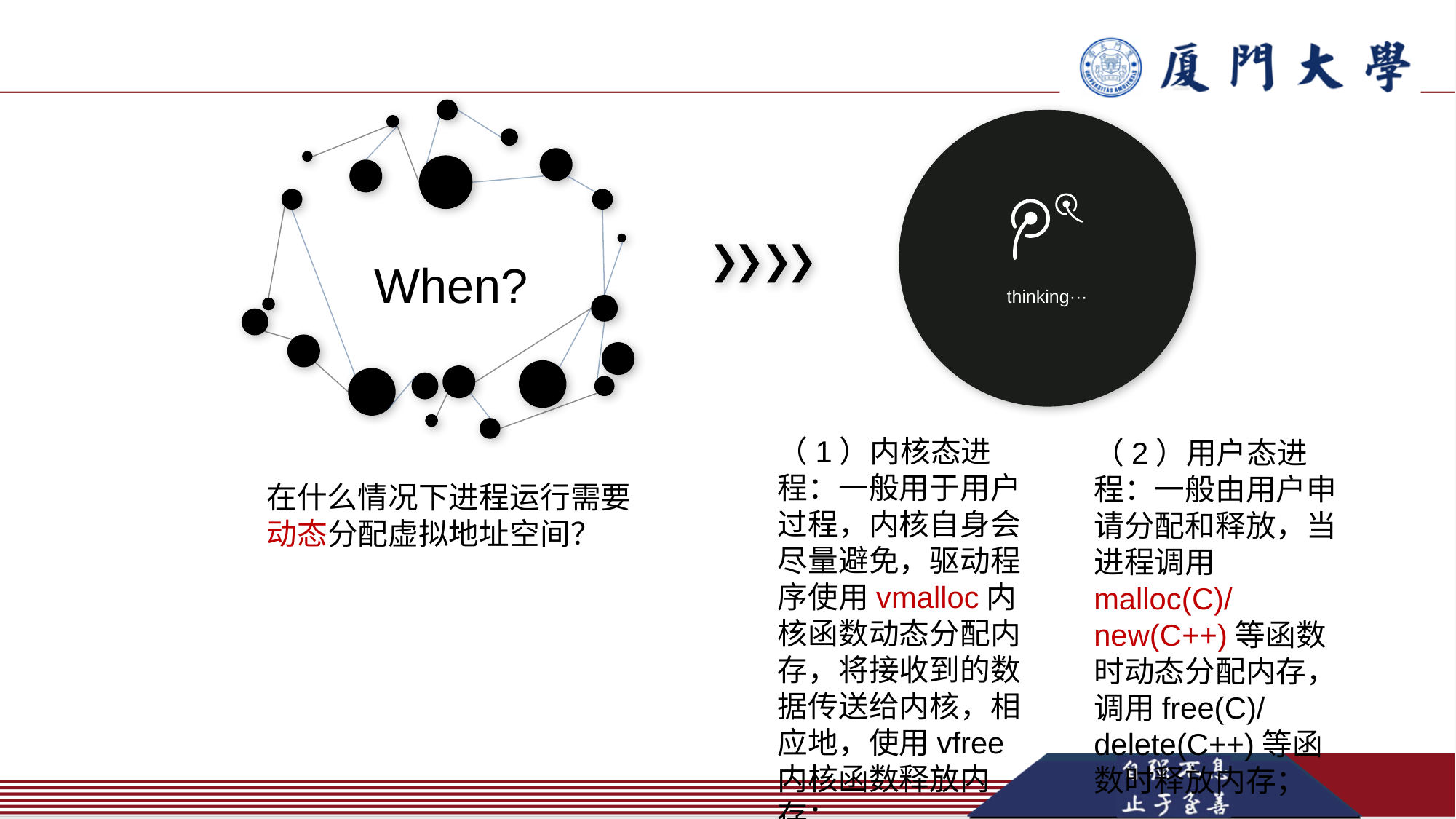

When?
thinking···

（1）内核态进程：一般用于用户过程，内核自身会尽量避免，驱动程序使用vmalloc内核函数动态分配内存，将接收到的数据传送给内核，相应地，使用vfree内核函数释放内存；
（2）用户态进程：一般由用户申请分配和释放，当进程调用malloc(C)/ new(C++)等函数时动态分配内存，调用free(C)/ delete(C++)等函数时释放内存；
在什么情况下进程运行需要动态分配虚拟地址空间？